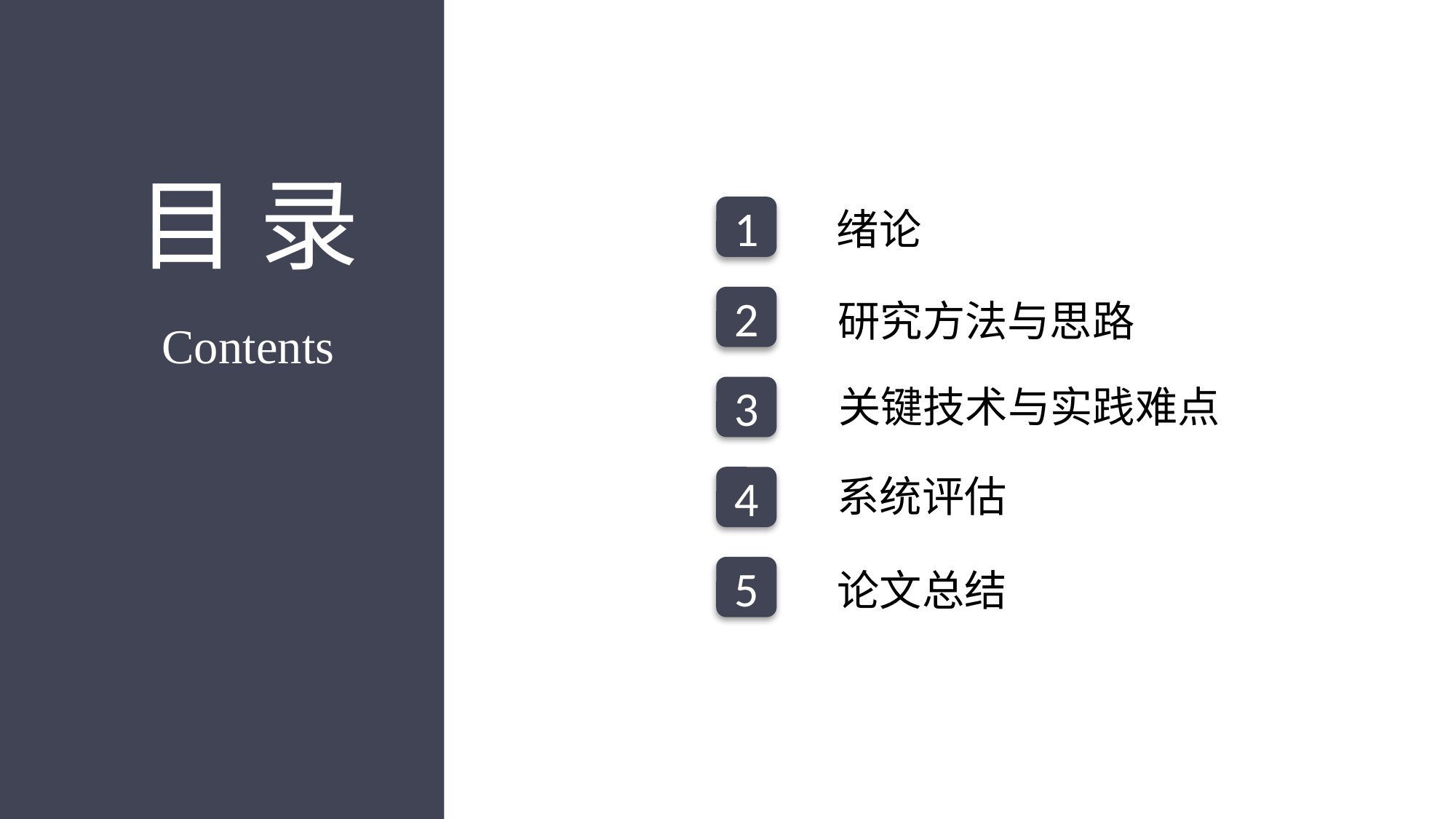

目 录
1
绪论
2
研究方法与思路
Contents
关键技术与实践难点
3
系统评估
4
5
论文总结